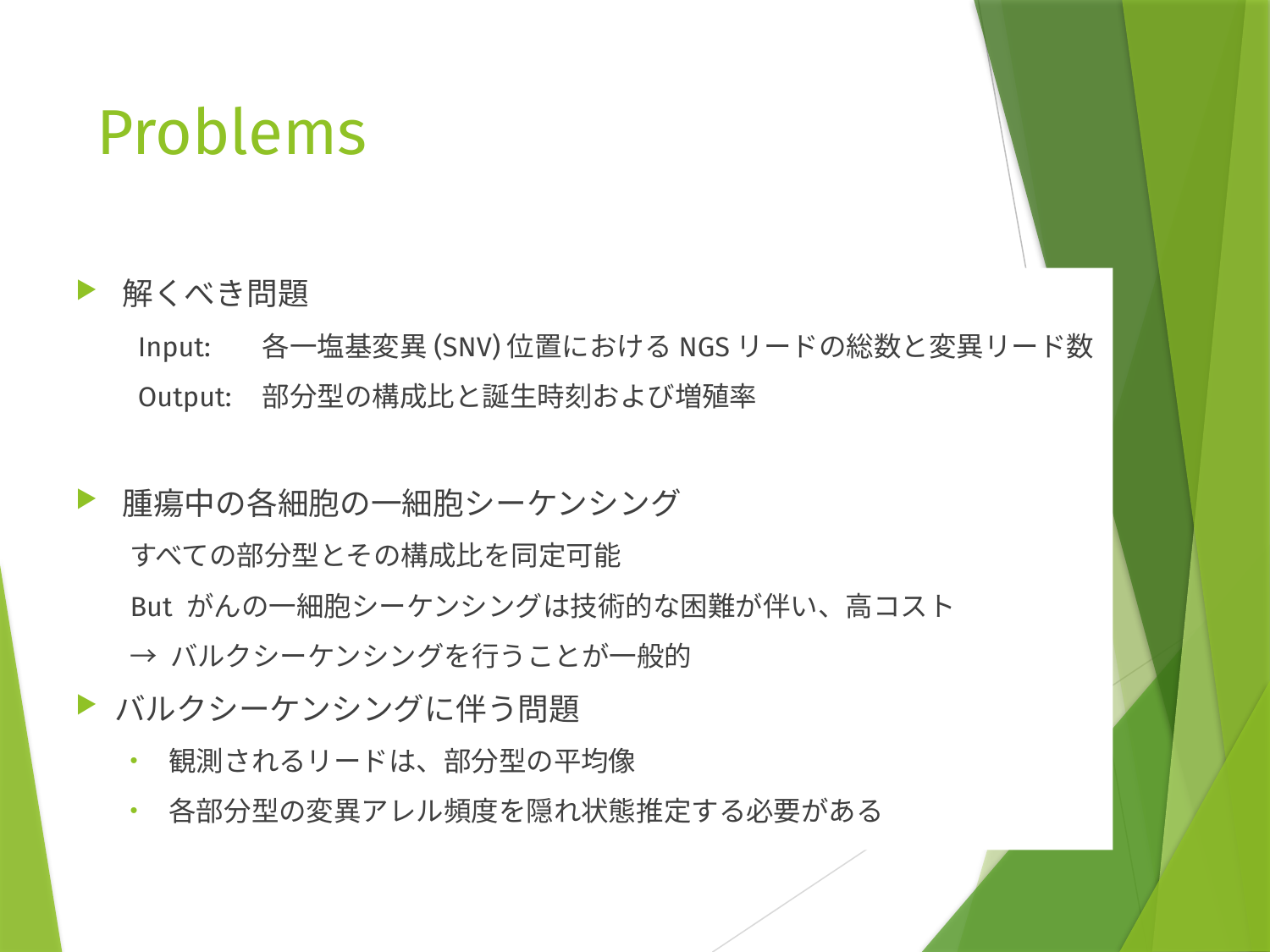

# Problems
解くべき問題
Input:	各一塩基変異(SNV)位置におけるNGSリードの総数と変異リード数
Output:	部分型の構成比と誕生時刻および増殖率

腫瘍中の各細胞の一細胞シーケンシング
すべての部分型とその構成比を同定可能
But がんの一細胞シーケンシングは技術的な困難が伴い、高コスト
→ バルクシーケンシングを行うことが一般的
バルクシーケンシングに伴う問題
観測されるリードは、部分型の平均像
各部分型の変異アレル頻度を隠れ状態推定する必要がある